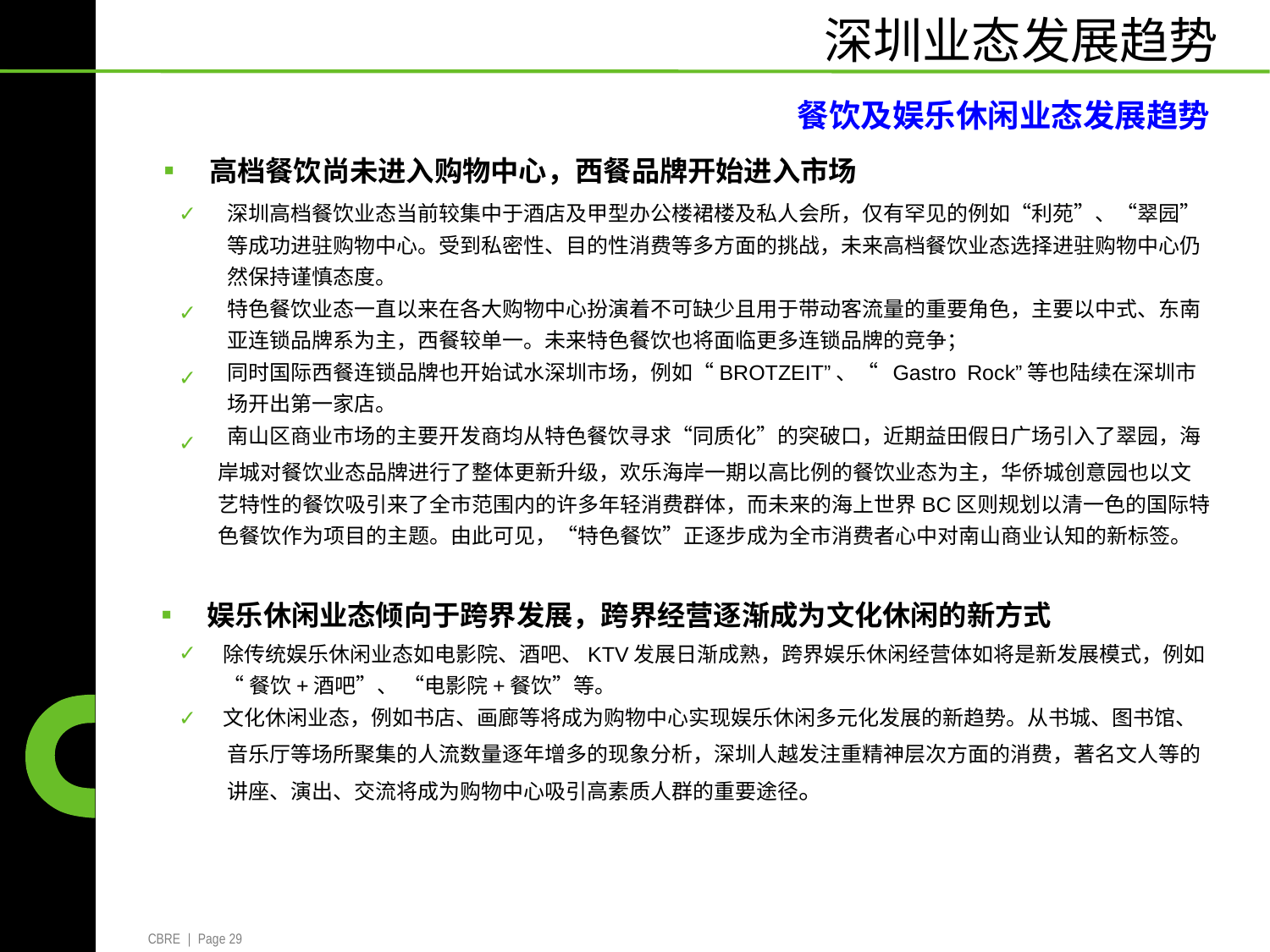

深圳业态发展趋势

	餐饮及娱乐休闲业态发展趋势
▪   高档餐饮尚未进入购物中心，西餐品牌开始进入市场

深圳高档餐饮业态当前较集中于酒店及甲型办公楼裙楼及私人会所，仅有罕见的例如“利苑”、“翠园”
等成功进驻购物中心。受到私密性、目的性消费等多方面的挑战，未来高档餐饮业态选择进驻购物中心仍
然保持谨慎态度。
特色餐饮业态一直以来在各大购物中心扮演着不可缺少且用于带动客流量的重要角色，主要以中式、东南
亚连锁品牌系为主，西餐较单一。未来特色餐饮也将面临更多连锁品牌的竞争；
同时国际西餐连锁品牌也开始试水深圳市场，例如“BROTZEIT”、“  Gastro  Rock”等也陆续在深圳市
场开出第一家店。
南山区商业市场的主要开发商均从特色餐饮寻求“同质化”的突破口，近期益田假日广场引入了翠园，海
✓

✓

✓

✓
	岸城对餐饮业态品牌进行了整体更新升级，欢乐海岸一期以高比例的餐饮业态为主，华侨城创意园也以文
	艺特性的餐饮吸引来了全市范围内的许多年轻消费群体，而未来的海上世界BC区则规划以清一色的国际特
	色餐饮作为项目的主题。由此可见，“特色餐饮”正逐步成为全市消费者心中对南山商业认知的新标签。

▪   娱乐休闲业态倾向于跨界发展，跨界经营逐渐成为文化休闲的新方式
除传统娱乐休闲业态如电影院、酒吧、KTV发展日渐成熟，跨界娱乐休闲经营体如将是新发展模式，例如
“餐饮+酒吧”、 “电影院+餐饮”等。
文化休闲业态，例如书店、画廊等将成为购物中心实现娱乐休闲多元化发展的新趋势。从书城、图书馆、
✓

✓

	音乐厅等场所聚集的人流数量逐年增多的现象分析，深圳人越发注重精神层次方面的消费，著名文人等的
	讲座、演出、交流将成为购物中心吸引高素质人群的重要途径。

CBRE  |  Page 29